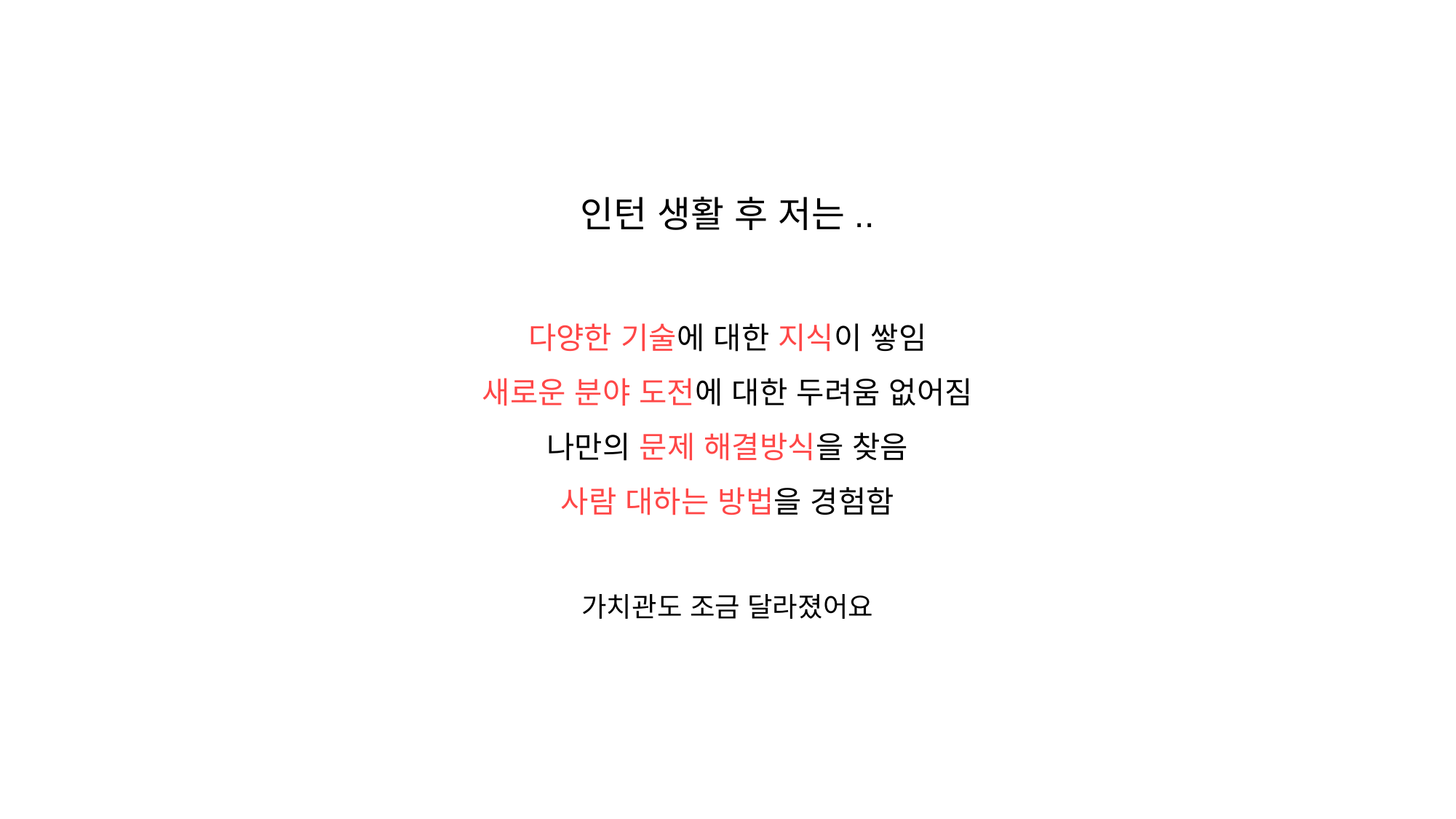

인턴 생활 후 저는..

다양한 기술에 대한 지식이 쌓임
새로운 분야 도전에 대한 두려움 없어짐
나만의 문제 해결방식을 찾음
사람 대하는 방법을 경험함

가치관도 조금 달라졌어요